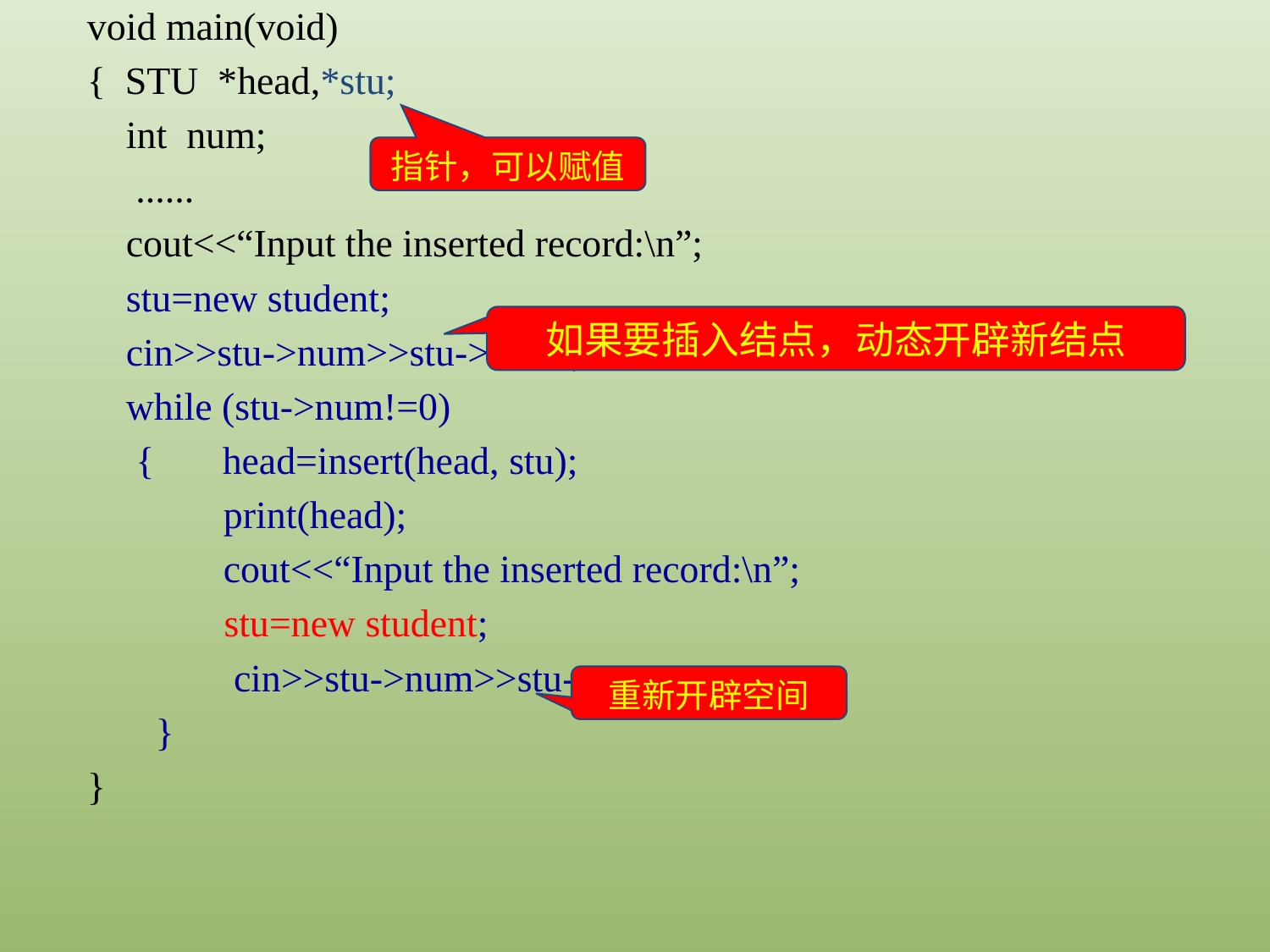

void main(void)
{  STU  *head,*stu;
    int  num;
     ......
    cout<<“Input the inserted record:\n”;
    stu=new student;
    cin>>stu->num>>stu->score;
    while (stu->num!=0)
     {       head=insert(head, stu);
              print(head);
              cout<<“Input the inserted record:\n”;
   	 stu=new student;
	  cin>>stu->num>>stu->score;
       }
}
指针，可以赋值
如果要插入结点，动态开辟新结点
重新开辟空间
583